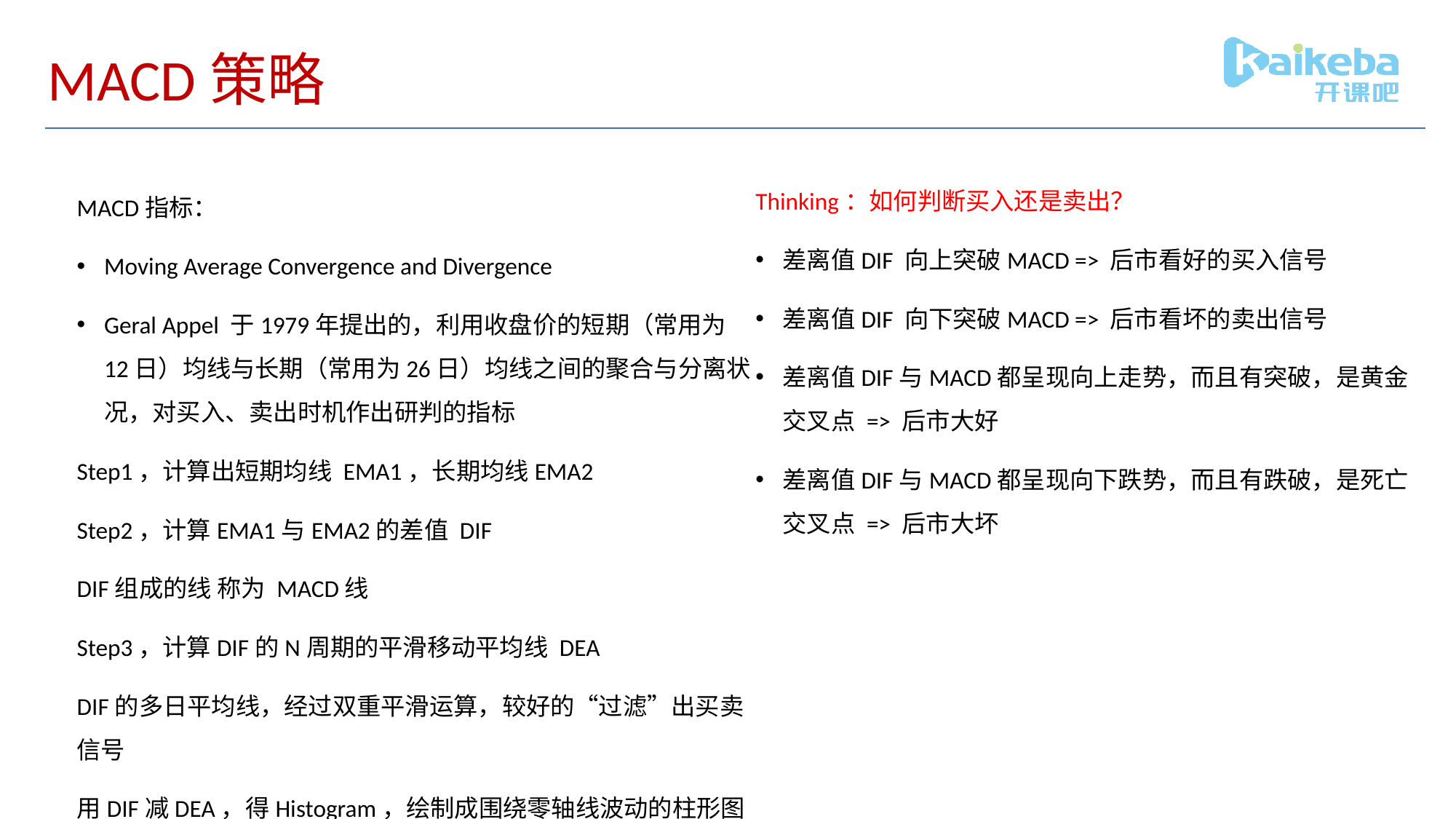

# MACD策略
Thinking：如何判断买入还是卖出？
差离值DIF 向上突破MACD => 后市看好的买入信号
差离值DIF 向下突破MACD => 后市看坏的卖出信号
差离值DIF与MACD都呈现向上走势，而且有突破，是黄金交叉点 => 后市大好
差离值DIF与MACD都呈现向下跌势，而且有跌破，是死亡交叉点 => 后市大坏

MACD指标：
Moving Average Convergence and Divergence
Geral Appel 于1979年提出的，利用收盘价的短期（常用为12日）均线与长期（常用为26日）均线之间的聚合与分离状况，对买入、卖出时机作出研判的指标
Step1，计算出短期均线 EMA1，长期均线EMA2
Step2，计算EMA1与EMA2的差值 DIF
DIF组成的线 称为 MACD线
Step3，计算DIF的N周期的平滑移动平均线 DEA
DIF的多日平均线，经过双重平滑运算，较好的“过滤”出买卖信号
用DIF减DEA，得Histogram，绘制成围绕零轴线波动的柱形图